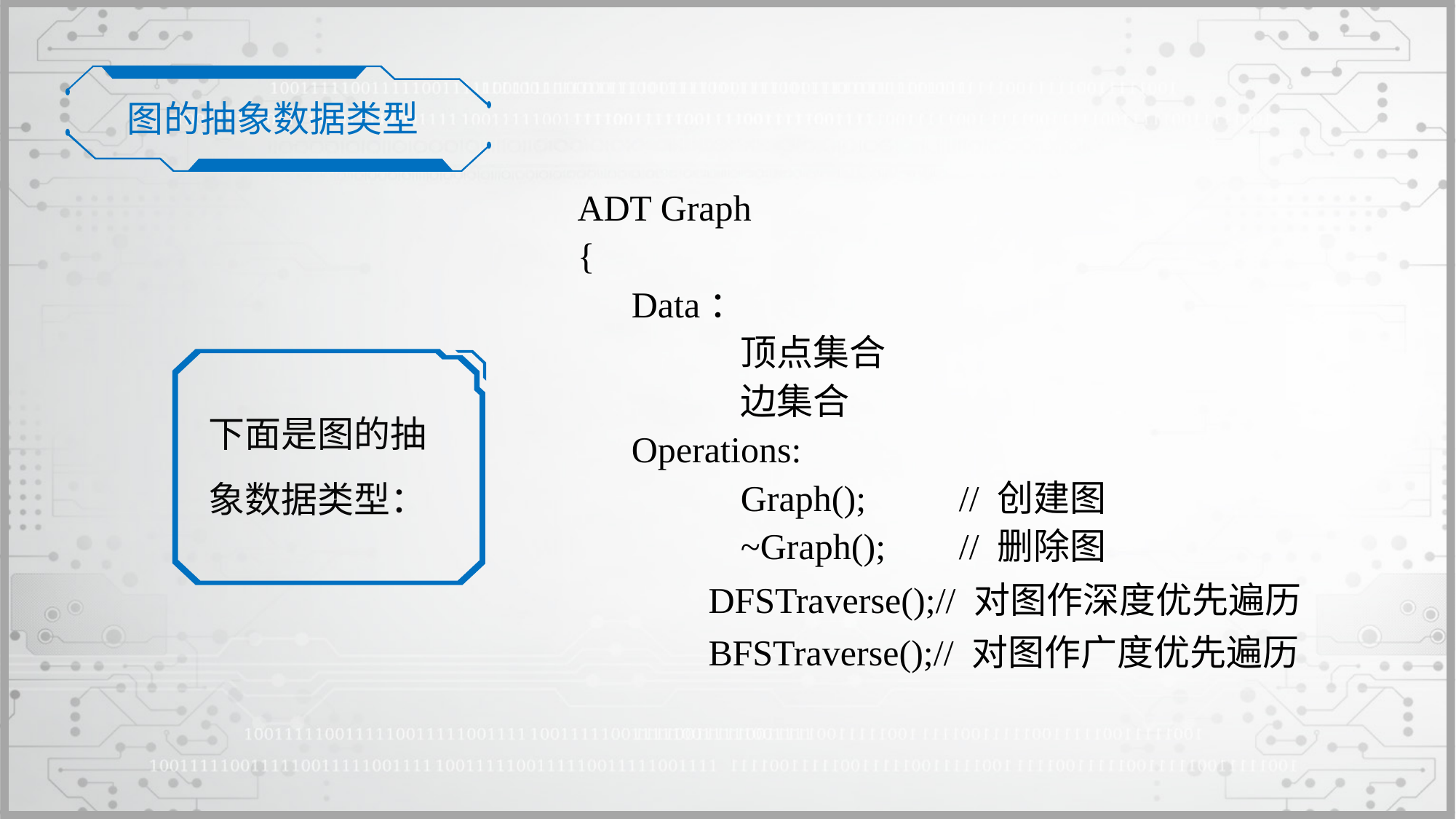

图的抽象数据类型
ADT Graph
{
	Data：
		顶点集合
		边集合
	Operations:
		Graph();	// 创建图
		~Graph();	// 删除图
		DFSTraverse();// 对图作深度优先遍历
		BFSTraverse();// 对图作广度优先遍历

下面是图的抽象数据类型：